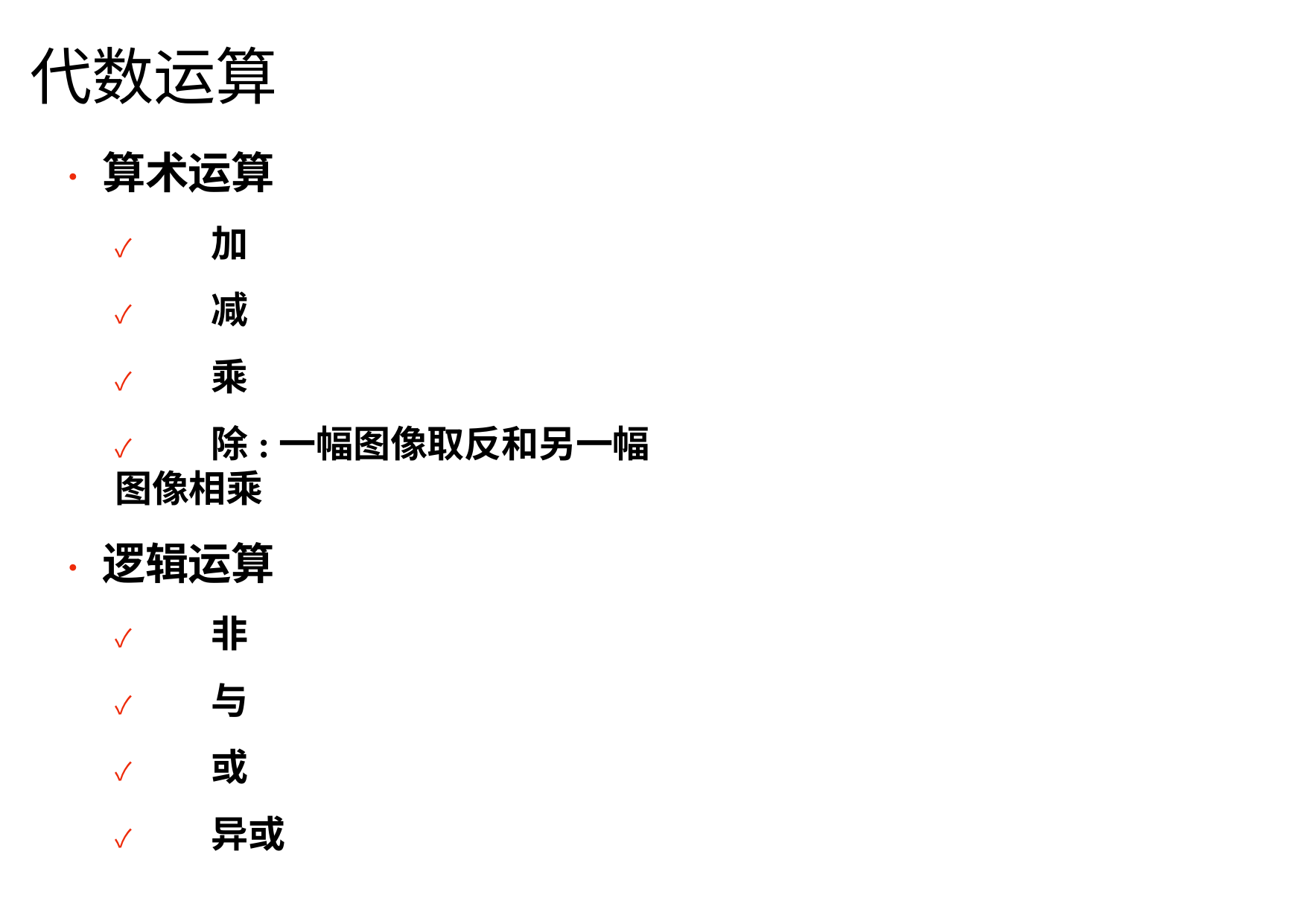

代数运算
•	算术运算
✓	加
✓	减
✓	乘
✓	除:一幅图像取反和另一幅图像相乘
•	逻辑运算
✓	非
✓	与
✓	或
✓	异或